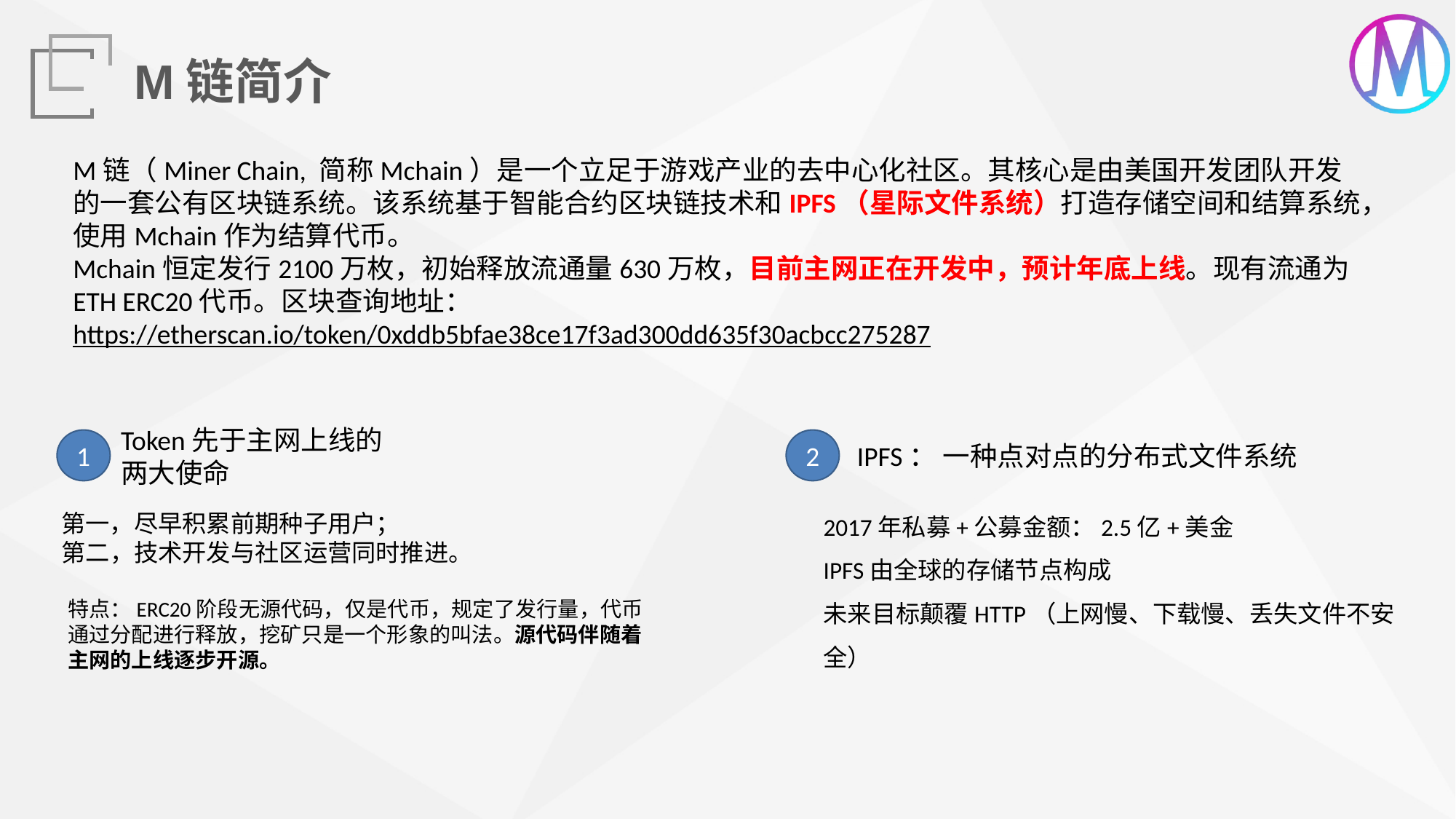

M链简介

M链（Miner Chain, 简称Mchain）是一个立足于游戏产业的去中心化社区。其核心是由美国开发团队开发的一套公有区块链系统。该系统基于智能合约区块链技术和IPFS（星际文件系统）打造存储空间和结算系统，使用Mchain作为结算代币。
Mchain恒定发行2100万枚，初始释放流通量630万枚，目前主网正在开发中，预计年底上线。现有流通为ETH ERC20代币。区块查询地址：
https://etherscan.io/token/0xddb5bfae38ce17f3ad300dd635f30acbcc275287
Token先于主网上线的两大使命
1
2
IPFS： 一种点对点的分布式文件系统
2017年私募+公募金额：2.5亿+美金
IPFS由全球的存储节点构成
未来目标颠覆HTTP（上网慢、下载慢、丢失文件不安全）
第一，尽早积累前期种子用户；
第二，技术开发与社区运营同时推进。
特点：ERC20阶段无源代码，仅是代币，规定了发行量，代币通过分配进行释放，挖矿只是一个形象的叫法。源代码伴随着主网的上线逐步开源。